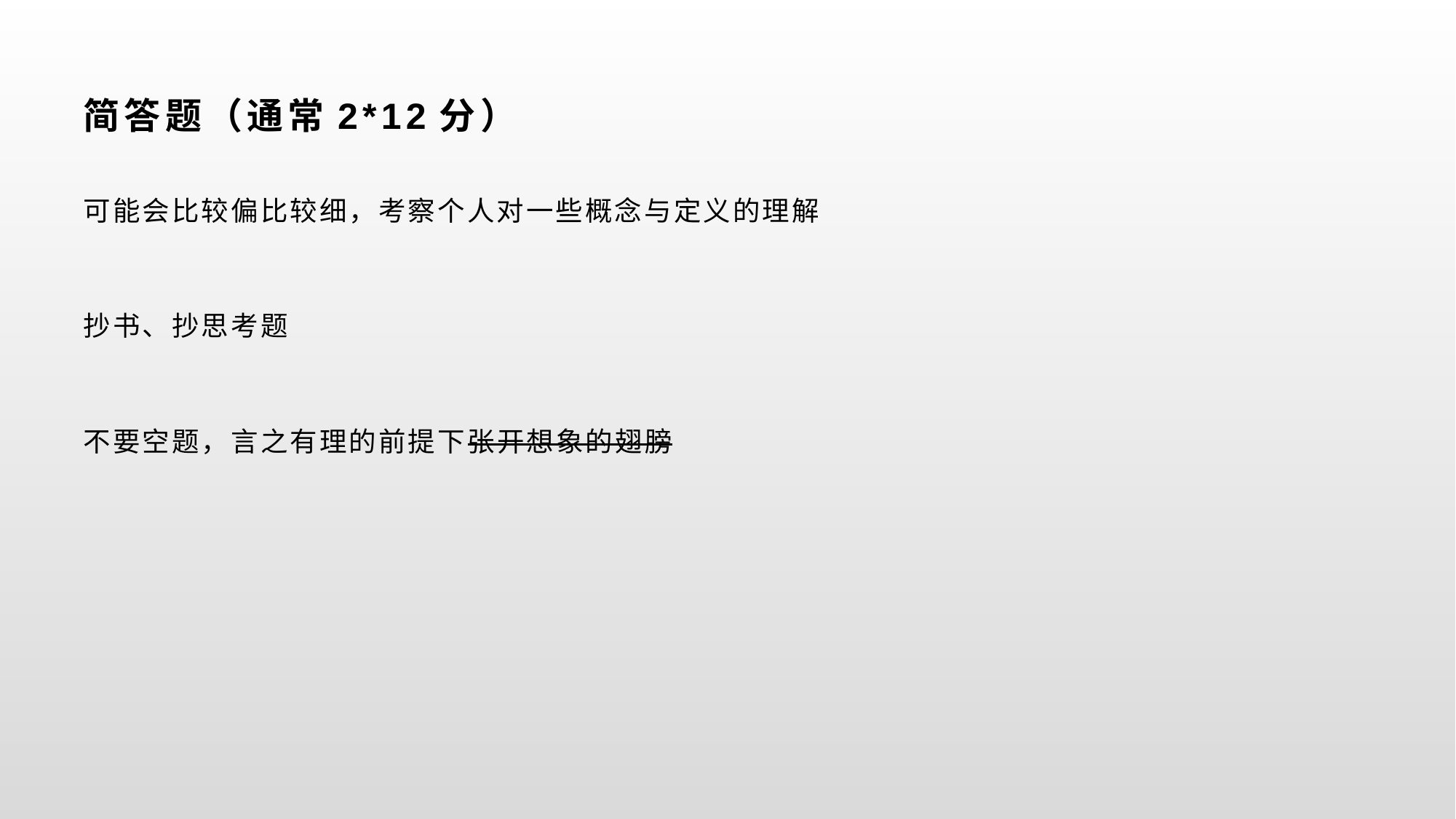

# 简答题（通常2*12分）
可能会比较偏比较细，考察个人对一些概念与定义的理解

抄书、抄思考题

不要空题，言之有理的前提下张开想象的翅膀